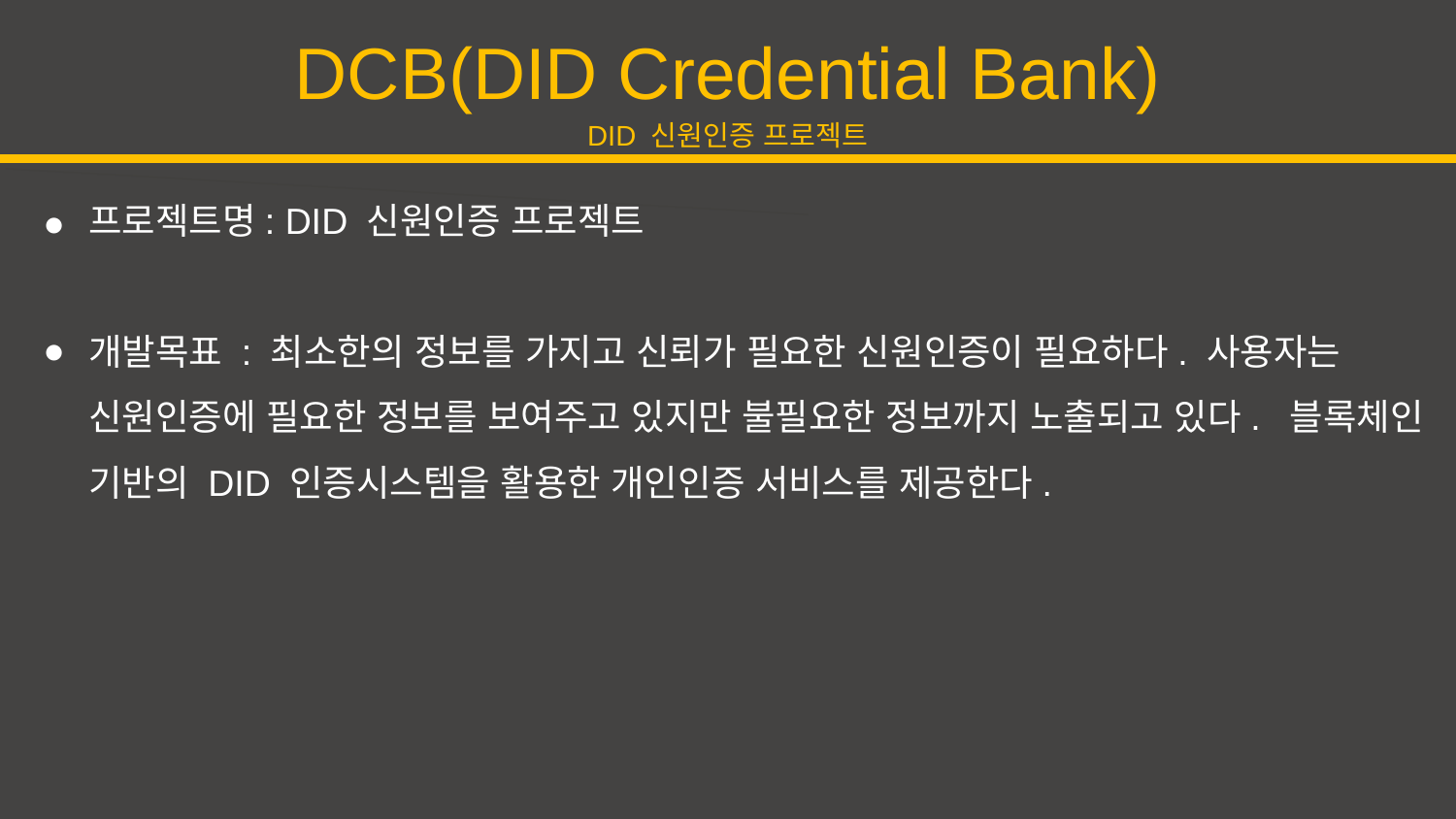

DCB(DID Credential Bank)
DID 신원인증 프로젝트
프로젝트명: DID 신원인증 프로젝트

개발목표 : 최소한의 정보를 가지고 신뢰가 필요한 신원인증이 필요하다. 사용자는 신원인증에 필요한 정보를 보여주고 있지만 불필요한 정보까지 노출되고 있다.  블록체인 기반의 DID 인증시스템을 활용한 개인인증 서비스를 제공한다.